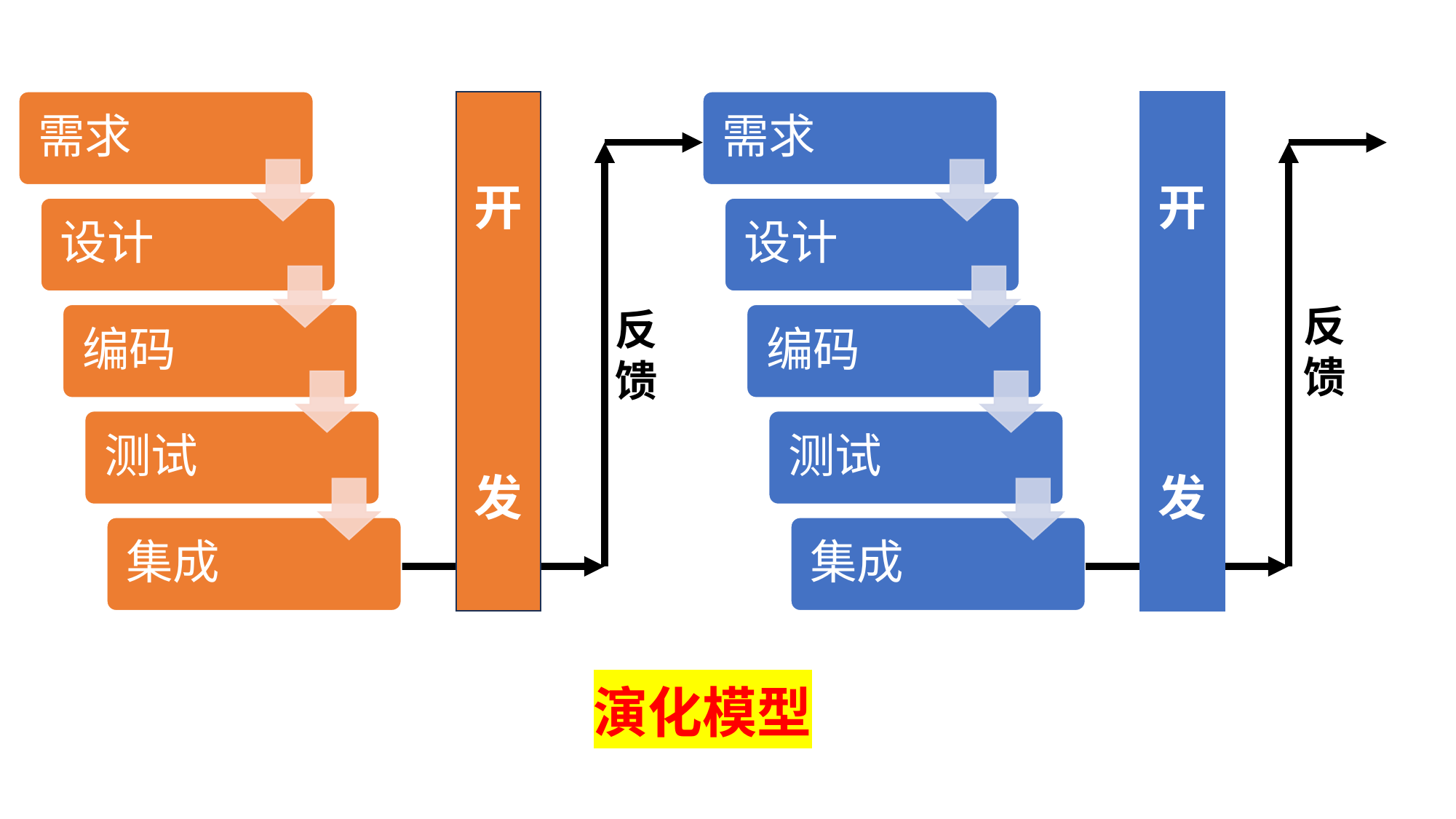

需求
设计
编码
测试
集成

开

发
需求
设计
编码
测试
集成

开

发
反
馈
反
馈
演化模型